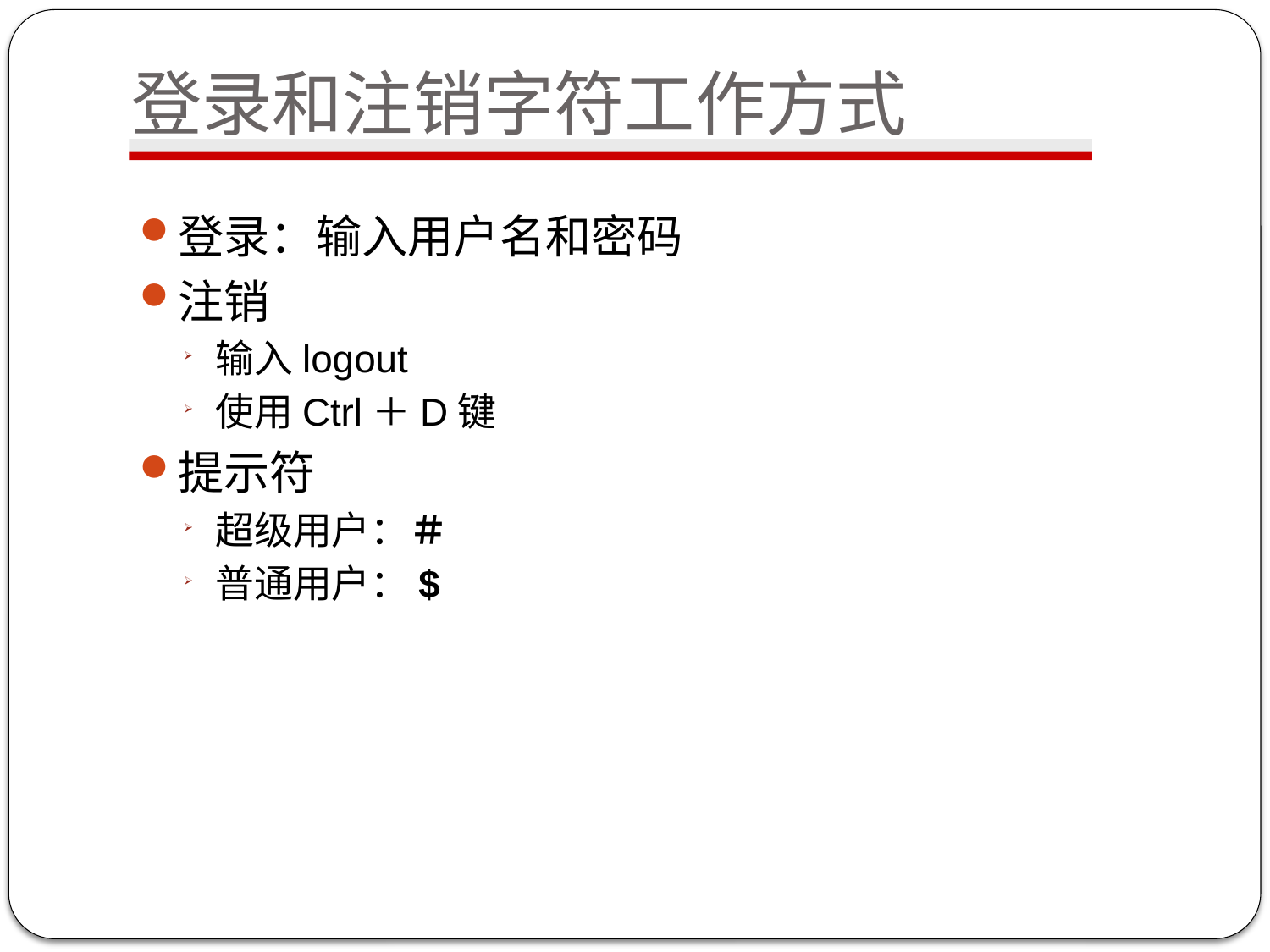

# 登录和注销字符工作方式
登录：输入用户名和密码
注销
输入logout
使用Ctrl＋D键
提示符
超级用户：＃
普通用户：$